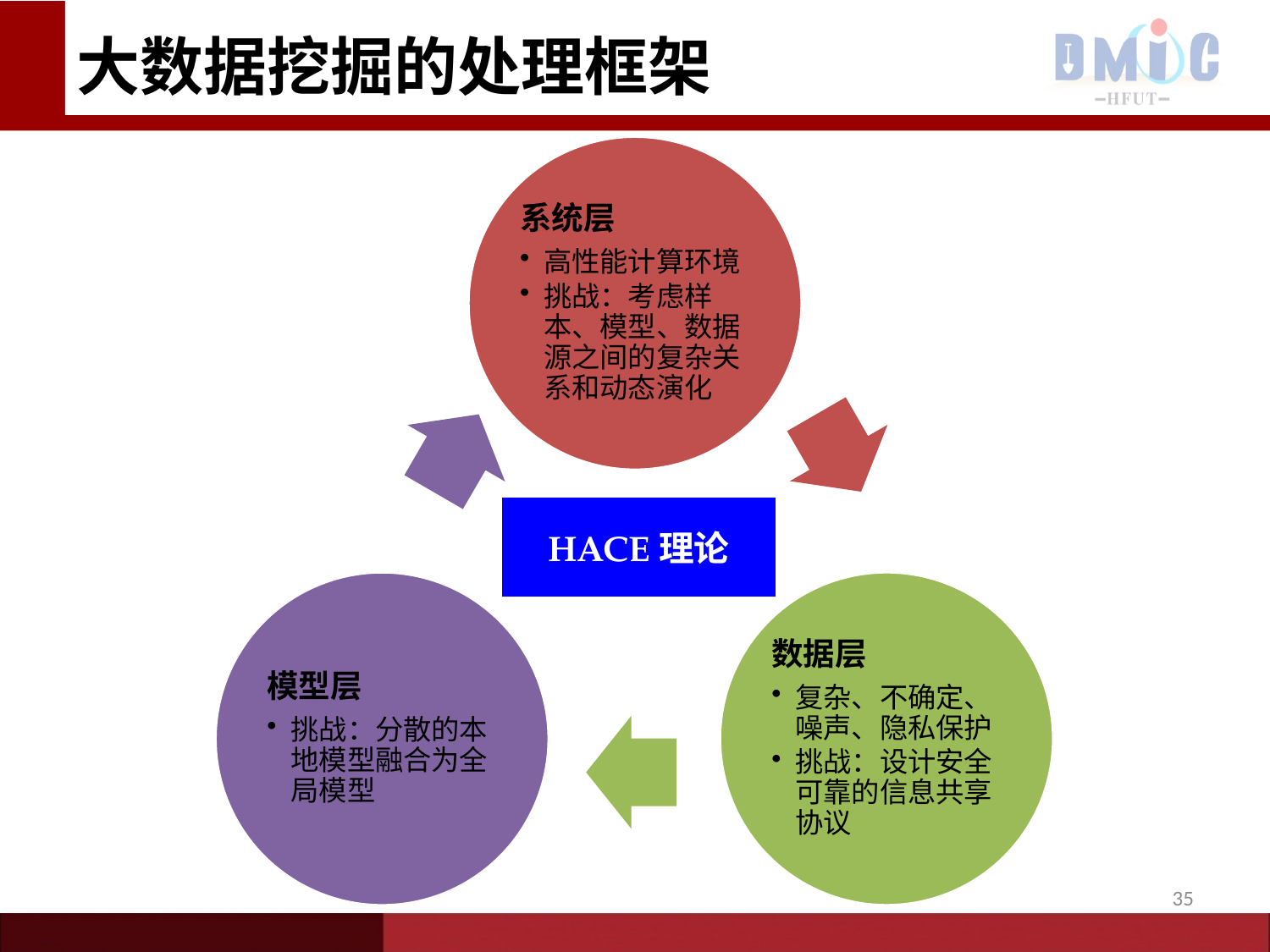

# 大数据挖掘的处理框架
系统层
高性能计算环境
挑战：考虑样本、模型、数据源之间的复杂关系和动态演化

数据层
复杂、不确定、噪声、隐私保护
挑战：设计安全可靠的信息共享协议

模型层
挑战：分散的本地模型融合为全局模型

HACE理论
35